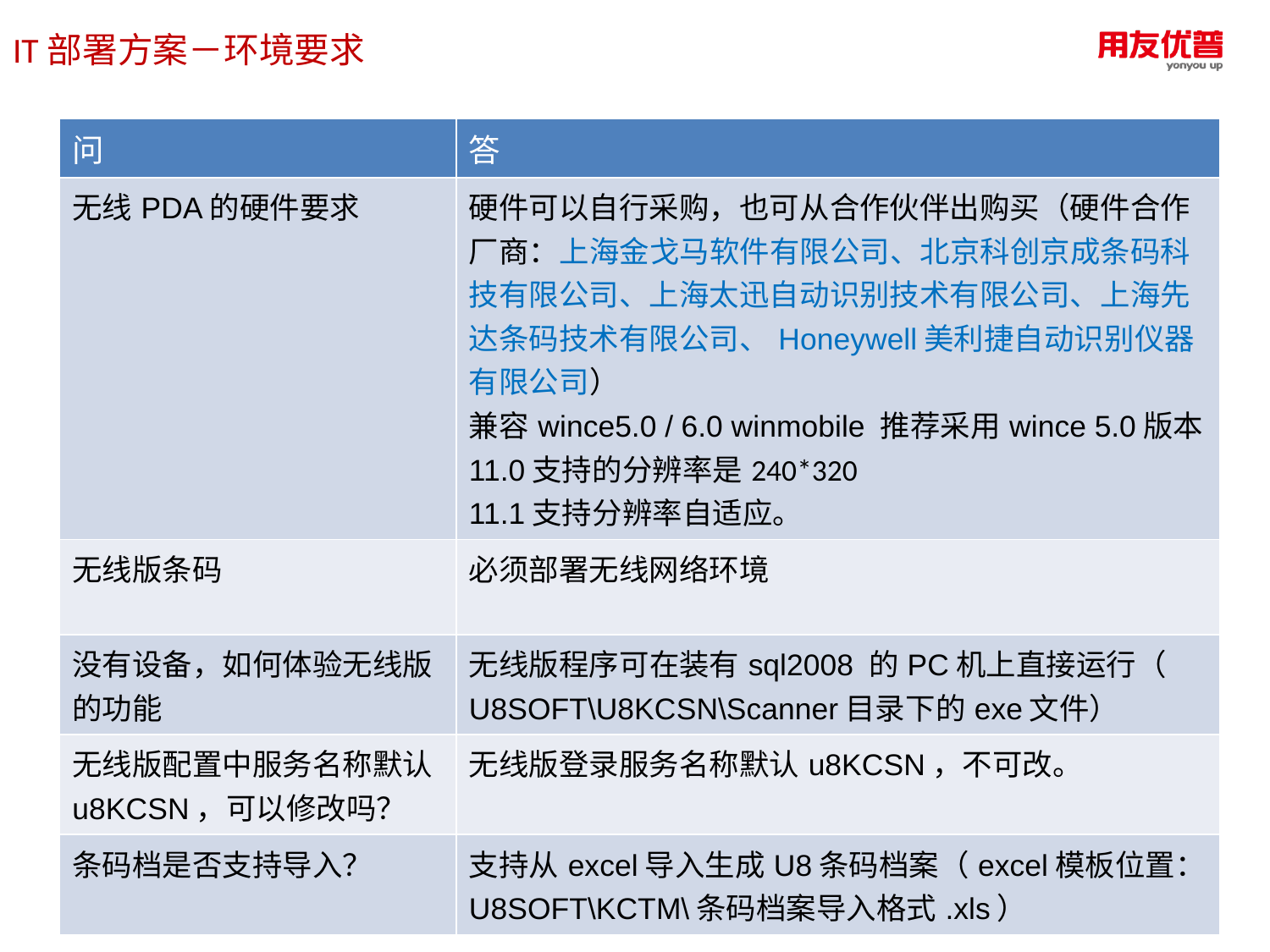

IT部署方案－环境要求
| 问 | 答 |
| --- | --- |
| 无线PDA的硬件要求 | 硬件可以自行采购，也可从合作伙伴出购买（硬件合作厂商：上海金戈马软件有限公司、北京科创京成条码科技有限公司、上海太迅自动识别技术有限公司、上海先达条码技术有限公司、Honeywell美利捷自动识别仪器有限公司） 兼容wince5.0 / 6.0 winmobile 推荐采用wince 5.0版本 11.0支持的分辨率是240\*320 11.1支持分辨率自适应。 |
| 无线版条码 | 必须部署无线网络环境 |
| 没有设备，如何体验无线版的功能 | 无线版程序可在装有sql2008 的PC机上直接运行（ U8SOFT\U8KCSN\Scanner目录下的exe文件） |
| 无线版配置中服务名称默认u8KCSN，可以修改吗？ | 无线版登录服务名称默认u8KCSN，不可改。 |
| 条码档是否支持导入？ | 支持从excel导入生成U8条码档案（excel模板位置：U8SOFT\KCTM\条码档案导入格式.xls） |